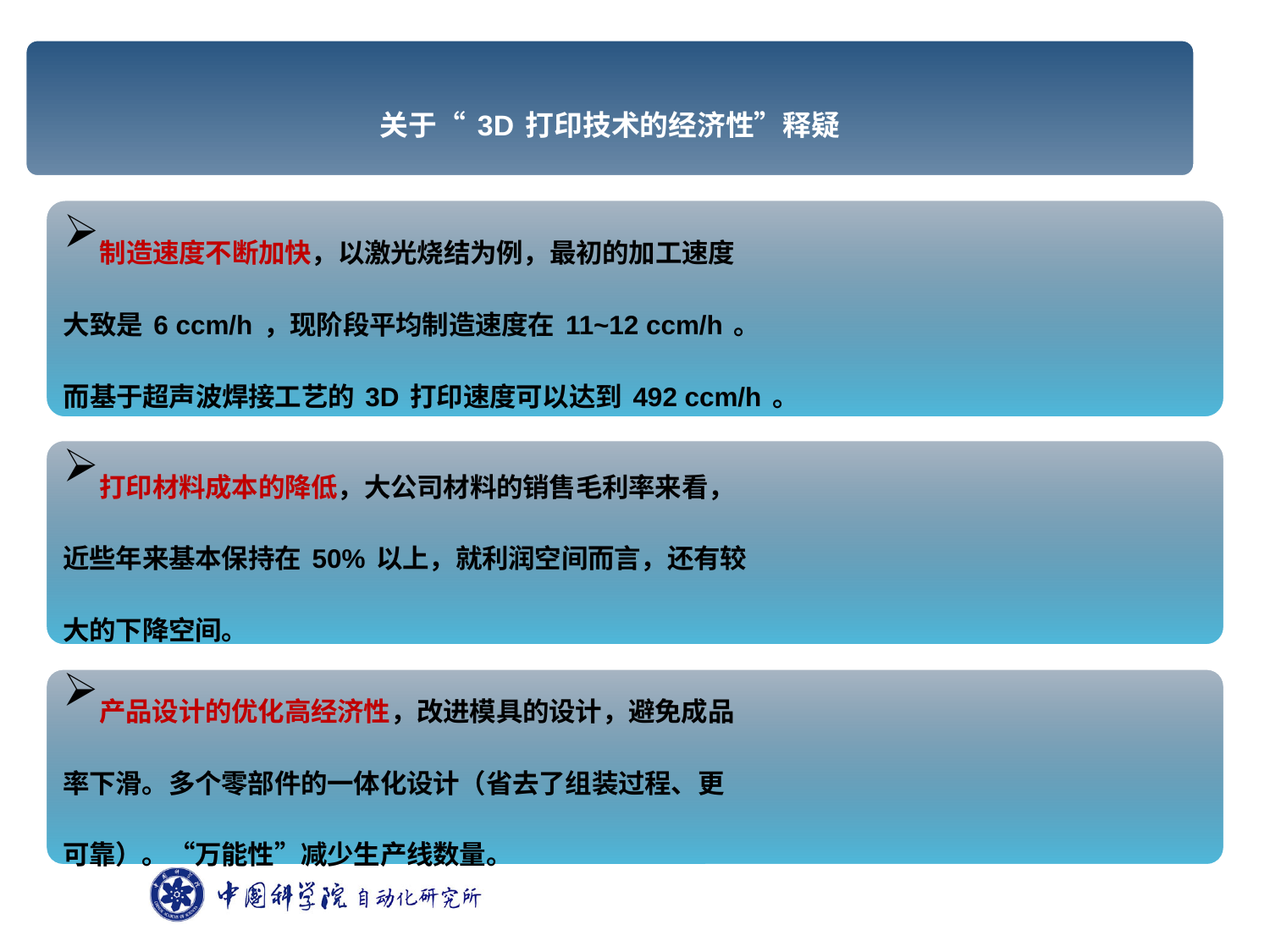

关于“3D打印技术的经济性”释疑
制造速度不断加快，以激光烧结为例，最初的加工速度
大致是6 ccm/h，现阶段平均制造速度在11~12 ccm/h。
而基于超声波焊接工艺的3D打印速度可以达到492 ccm/h。
打印材料成本的降低，大公司材料的销售毛利率来看，
近些年来基本保持在50%以上，就利润空间而言，还有较
大的下降空间。
产品设计的优化高经济性，改进模具的设计，避免成品
率下滑。多个零部件的一体化设计（省去了组装过程、更
可靠）。“万能性”减少生产线数量。